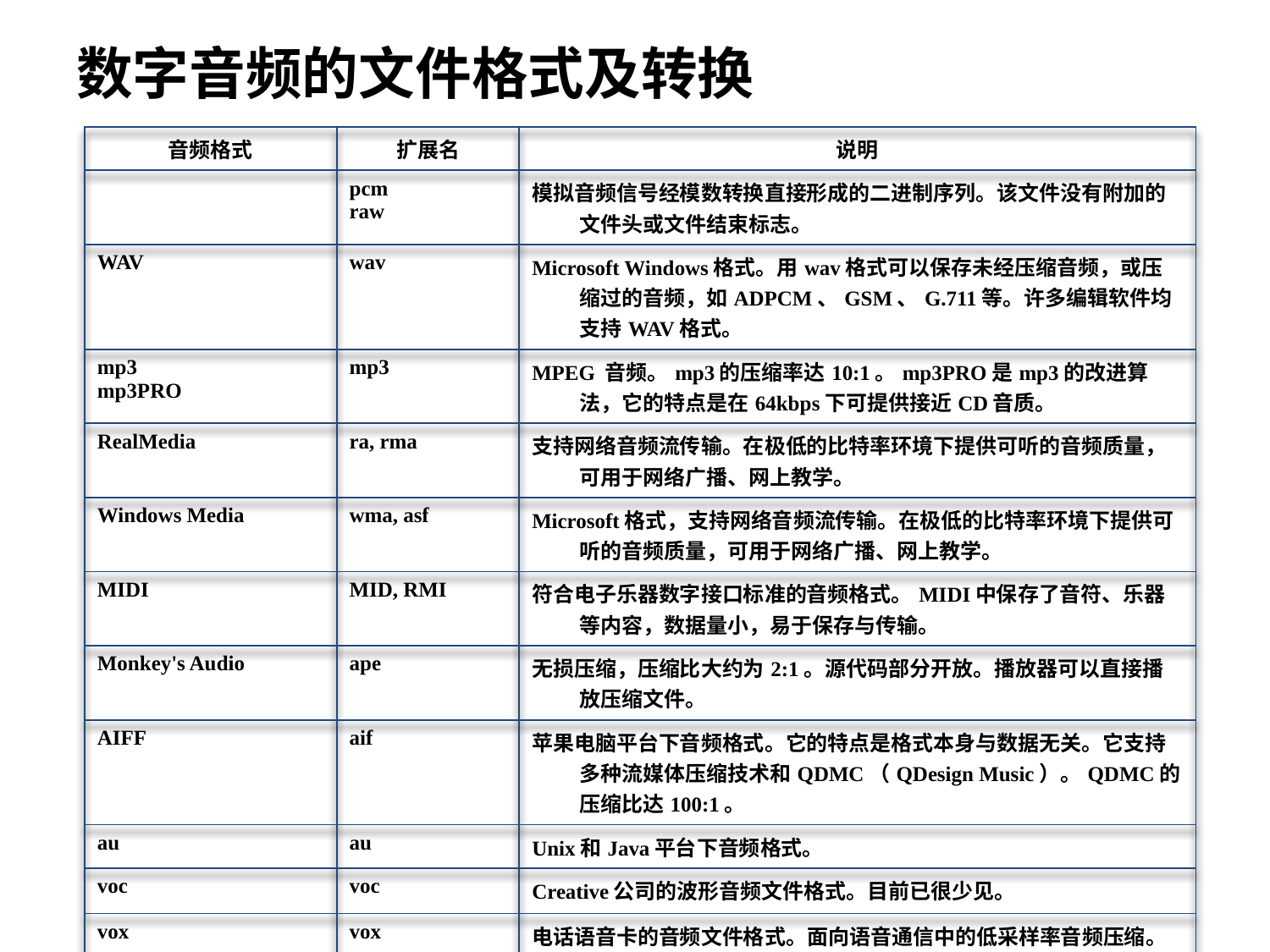

# 数字音频的文件格式及转换
| 音频格式 | 扩展名 | 说明 |
| --- | --- | --- |
|  | pcm raw | 模拟音频信号经模数转换直接形成的二进制序列。该文件没有附加的文件头或文件结束标志。 |
| WAV | wav | Microsoft Windows格式。用wav格式可以保存未经压缩音频，或压缩过的音频，如ADPCM、GSM、G.711等。许多编辑软件均支持WAV格式。 |
| mp3 mp3PRO | mp3 | MPEG 音频。mp3的压缩率达10:1。mp3PRO是mp3的改进算法，它的特点是在64kbps下可提供接近CD音质。 |
| RealMedia | ra, rma | 支持网络音频流传输。在极低的比特率环境下提供可听的音频质量，可用于网络广播、网上教学。 |
| Windows Media | wma, asf | Microsoft格式，支持网络音频流传输。在极低的比特率环境下提供可听的音频质量，可用于网络广播、网上教学。 |
| MIDI | MID, RMI | 符合电子乐器数字接口标准的音频格式。MIDI中保存了音符、乐器等内容，数据量小，易于保存与传输。 |
| Monkey's Audio | ape | 无损压缩，压缩比大约为2:1。源代码部分开放。播放器可以直接播放压缩文件。 |
| AIFF | aif | 苹果电脑平台下音频格式。它的特点是格式本身与数据无关。它支持多种流媒体压缩技术和QDMC（QDesign Music）。QDMC的压缩比达100:1。 |
| au | au | Unix和Java平台下音频格式。 |
| voc | voc | Creative公司的波形音频文件格式。目前已很少见。 |
| vox | vox | 电话语音卡的音频文件格式。面向语音通信中的低采样率音频压缩。 |